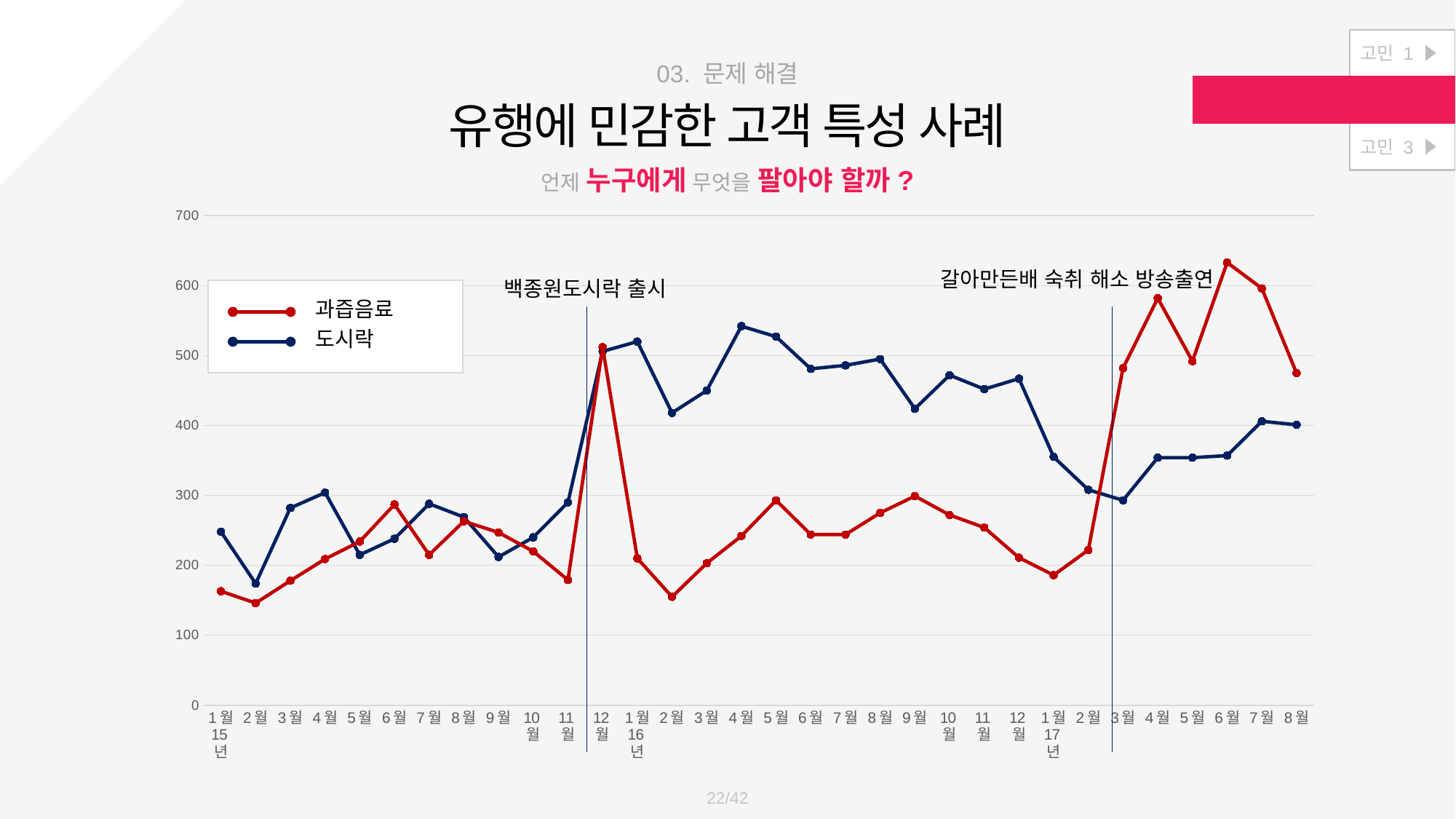

고민 1

[고민 2] 매출을 늘리고 싶어 !
고민 3

03. 문제 해결
유행에 민감한 고객 특성 사례
언제 누구에게 무엇을 팔아야 할까?

### Chart

| Category | 도시락  | 갈아만든배 |
|---|---|---|
| 1월 15년 | 248.0 | 163.0 |
| 2월 | 174.0 | 146.0 |
| 3월 | 282.0 | 178.0 |
| 4월 | 304.0 | 209.0 |
| 5월 | 215.0 | 234.0 |
| 6월 | 238.0 | 287.0 |
| 7월 | 288.0 | 215.0 |
| 8월 | 269.0 | 263.0 |
| 9월 | 212.0 | 247.0 |
| 10월 | 240.0 | 220.0 |
| 11월 | 290.0 | 179.0 |
| 12월 | 506.0 | 512.0 |
| 1월 16년 | 520.0 | 210.0 |
| 2월 | 418.0 | 155.0 |
| 3월 | 450.0 | 203.0 |
| 4월 | 542.0 | 242.0 |
| 5월 | 527.0 | 293.0 |
| 6월 | 481.0 | 244.0 |
| 7월 | 486.0 | 244.0 |
| 8월 | 495.0 | 275.0 |
| 9월 | 424.0 | 299.0 |
| 10월 | 472.0 | 272.0 |
| 11월 | 452.0 | 254.0 |
| 12월 | 467.0 | 211.0 |
| 1월 17년 | 355.0 | 186.0 |
| 2월 | 308.0 | 222.0 |
| 3월 | 293.0 | 482.0 |
| 4월 | 354.0 | 582.0 |
| 5월 | 354.0 | 492.0 |
| 6월 | 357.0 | 633.0 |
| 7월 | 406.0 | 596.0 |
| 8월 | 401.0 | 475.0 |
갈아만든배 숙취 해소 방송출연
백종원도시락 출시

과즙음료
도시락
22